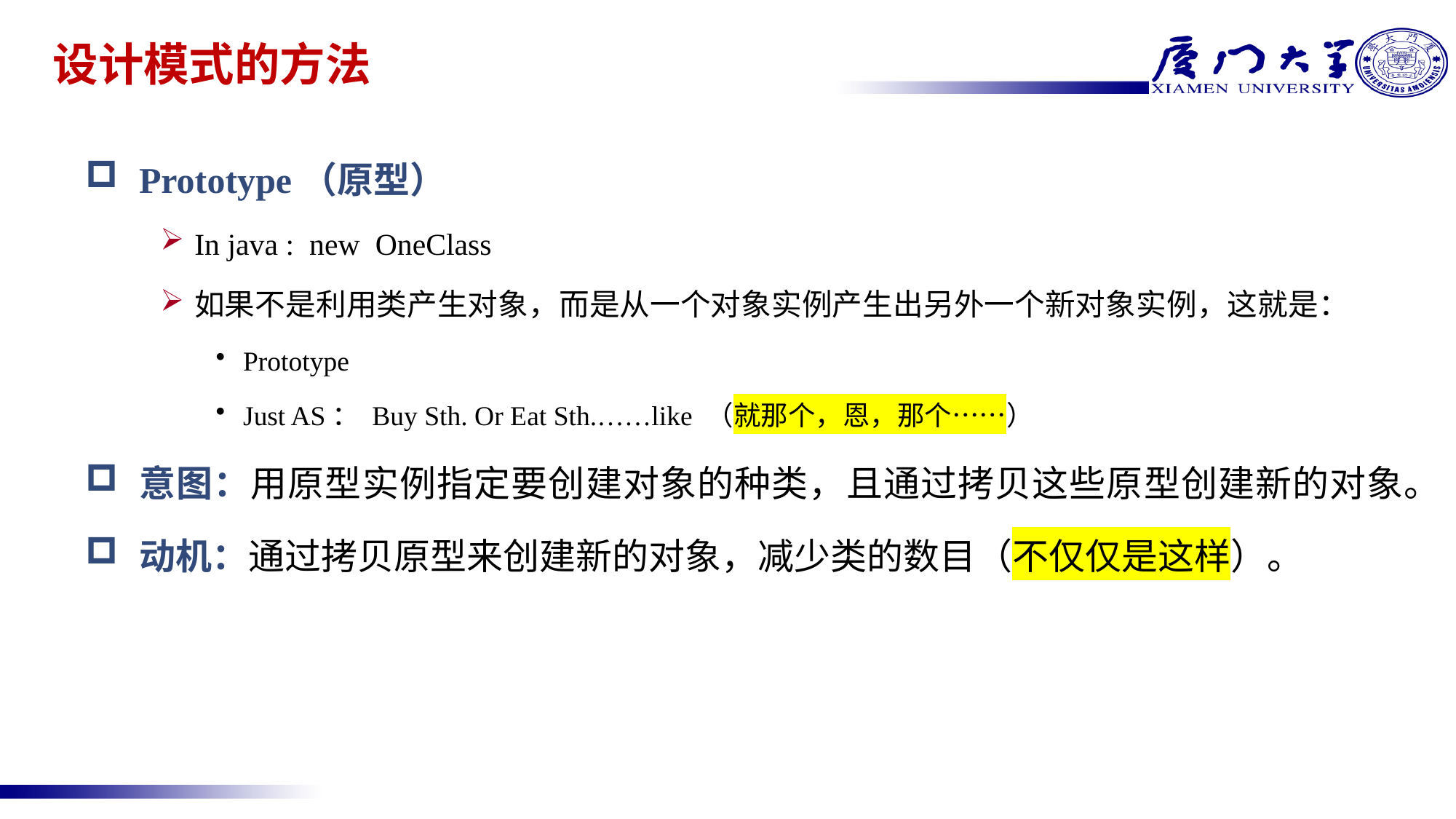

# 设计模式的方法
Prototype（原型）
In java :  new  OneClass
如果不是利用类产生对象，而是从一个对象实例产生出另外一个新对象实例，这就是：
Prototype
Just AS： Buy Sth. Or Eat Sth.……like （就那个，恩，那个……）
意图：用原型实例指定要创建对象的种类，且通过拷贝这些原型创建新的对象。
动机：通过拷贝原型来创建新的对象，减少类的数目（不仅仅是这样）。